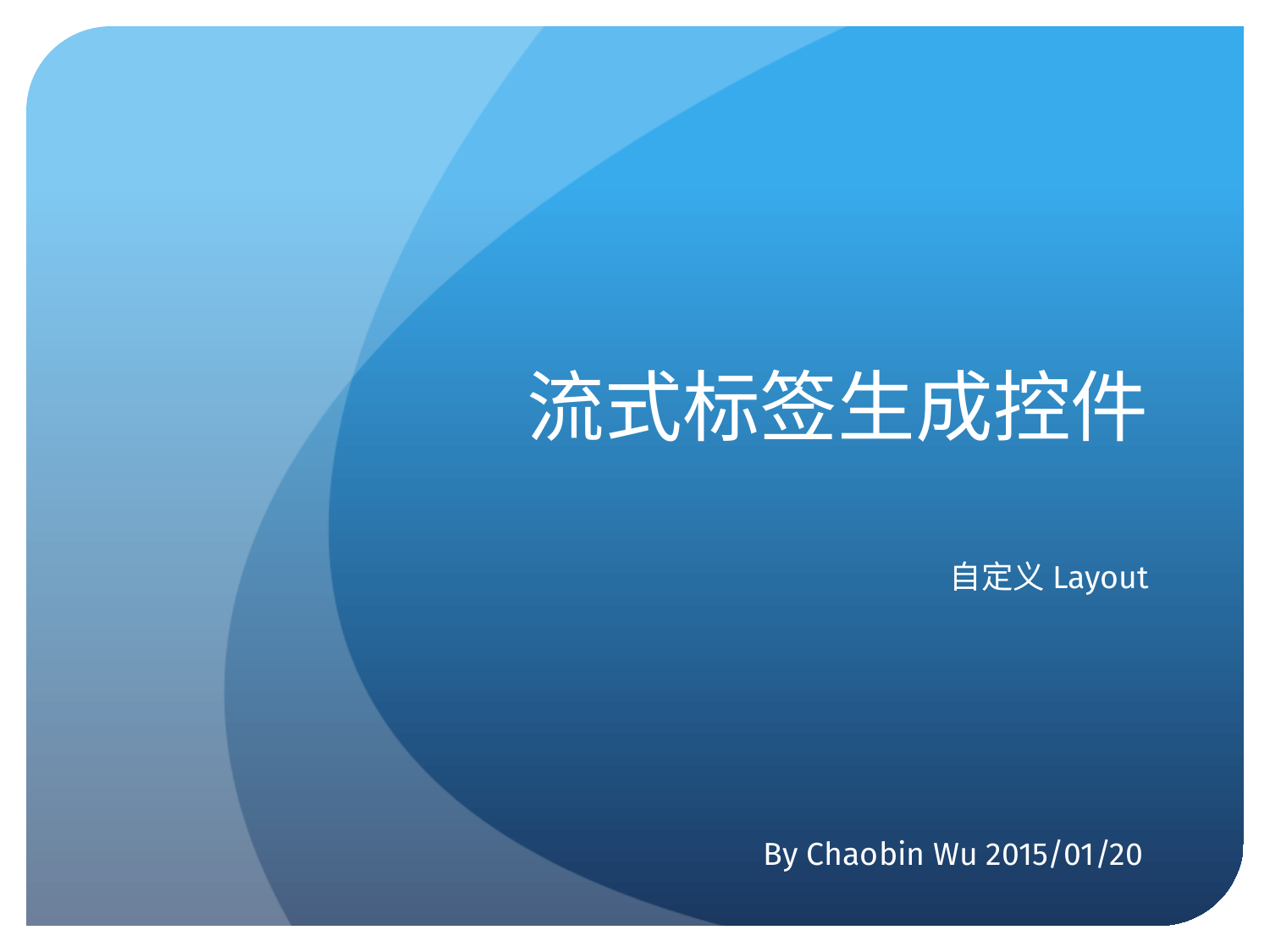

# 流式标签生成控件
自定义Layout
By Chaobin Wu 2015/01/20